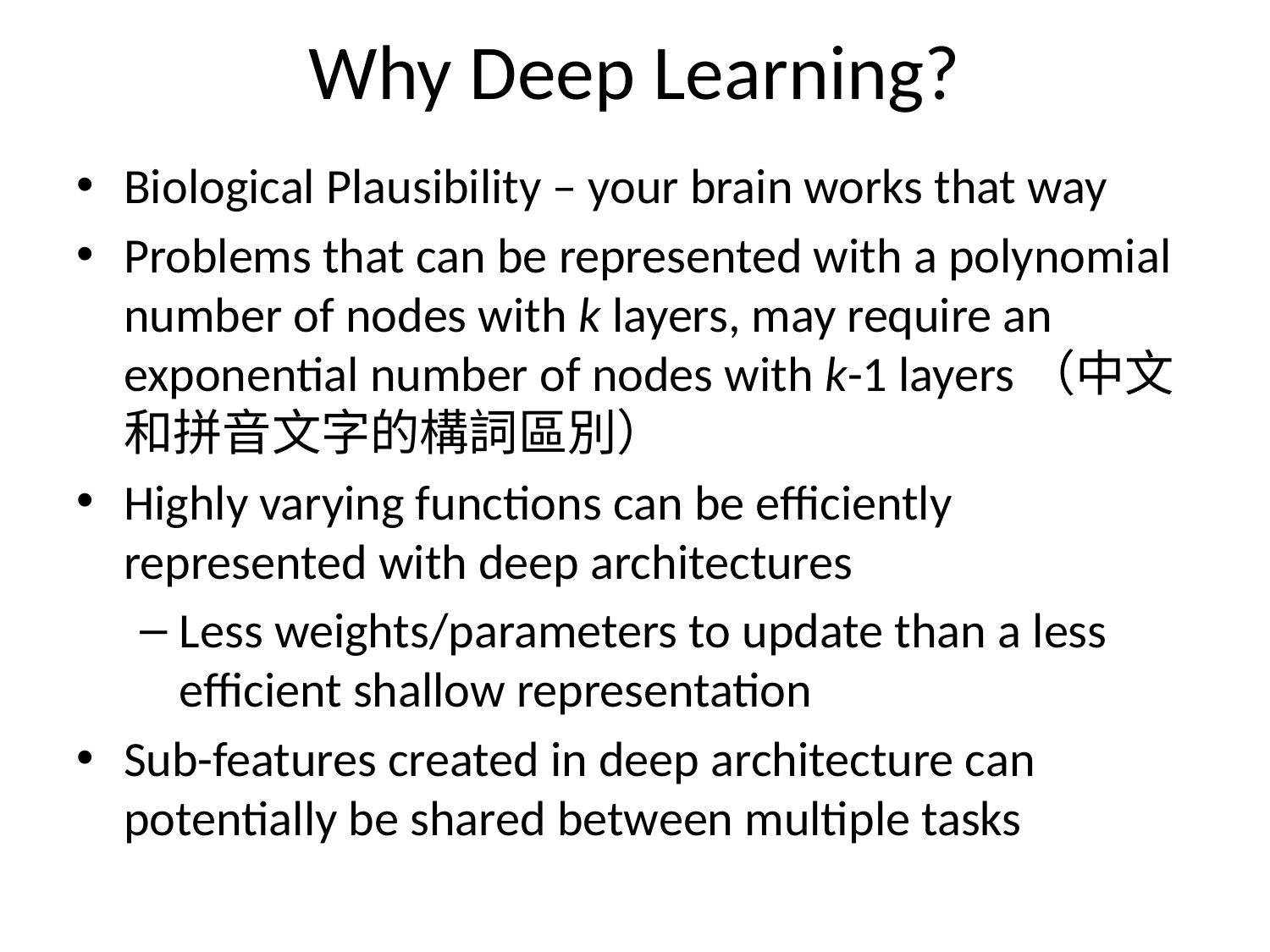

# Why Deep Learning?
Biological Plausibility – your brain works that way
Problems that can be represented with a polynomial number of nodes with k layers, may require an exponential number of nodes with k-1 layers（中文和拼音文字的構詞區別）
Highly varying functions can be efficiently represented with deep architectures
Less weights/parameters to update than a less efficient shallow representation
Sub-features created in deep architecture can potentially be shared between multiple tasks